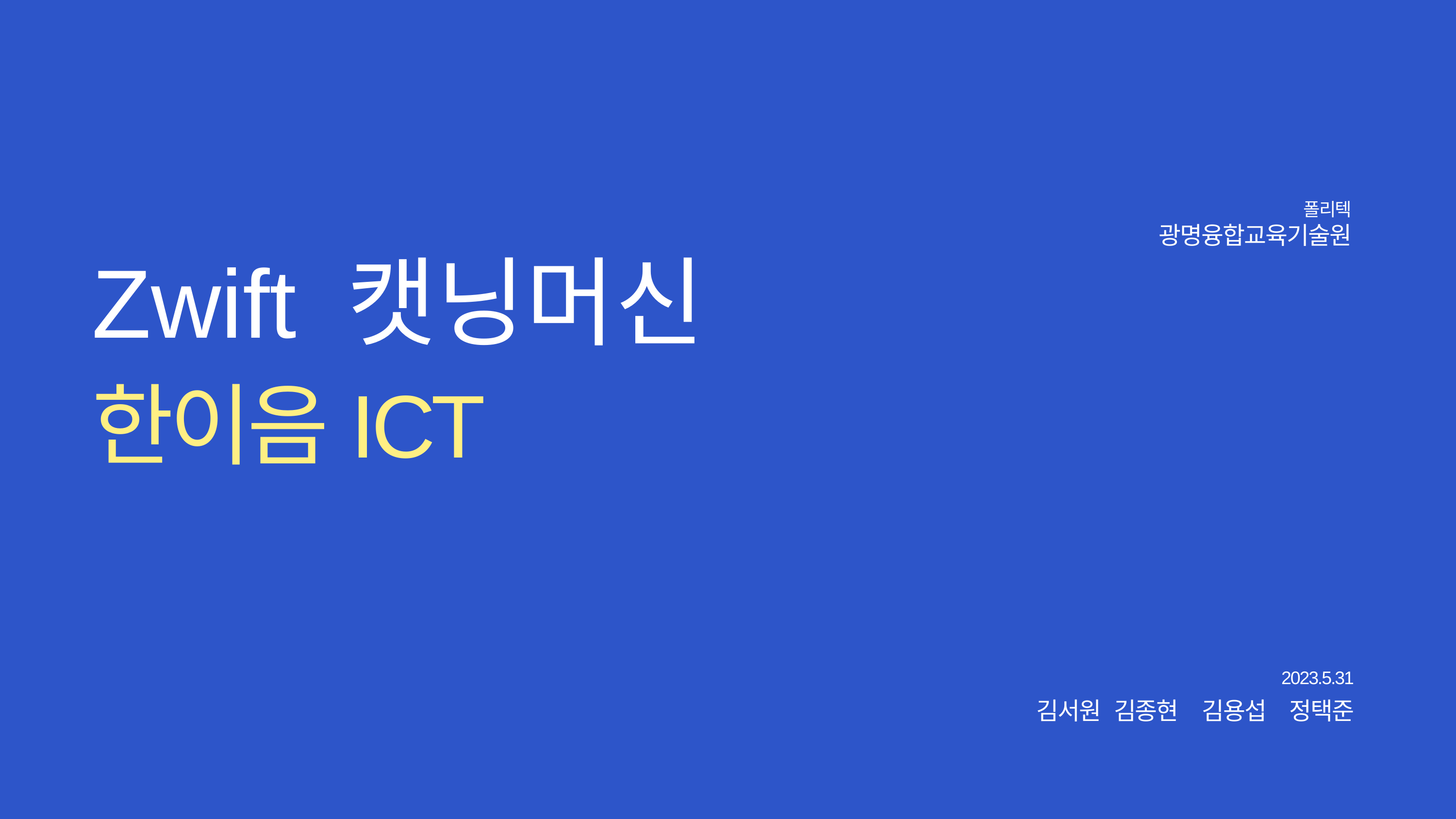

폴리텍
광명융합교육기술원
Zwift 캣닝머신
한이음ICT
2023.5.31
김서원  김종현    김용섭    정택준